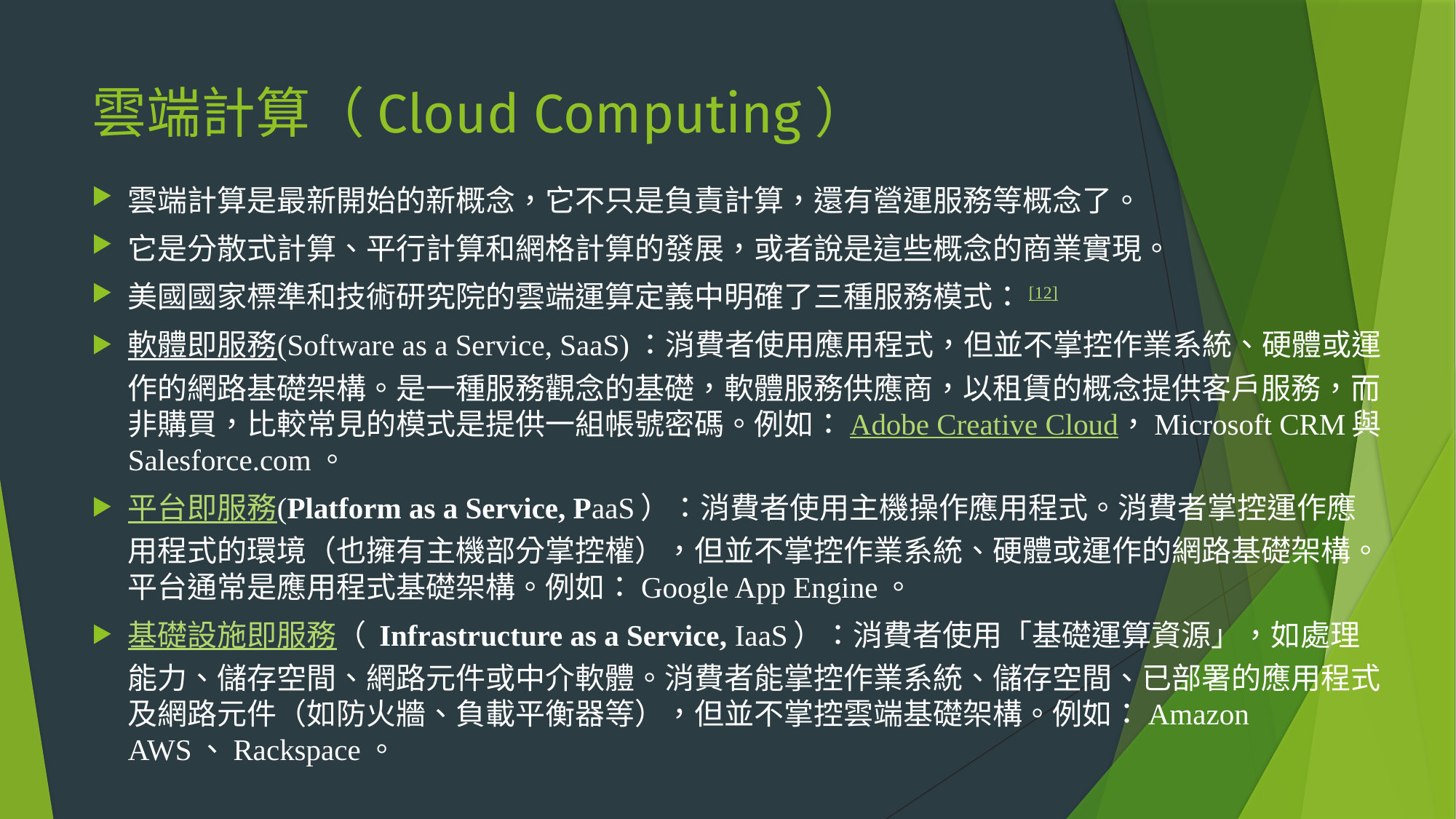

# 雲端計算（Cloud Computing）
雲端計算是最新開始的新概念，它不只是負責計算，還有營運服務等概念了。
它是分散式計算、平行計算和網格計算的發展，或者說是這些概念的商業實現。
美國國家標準和技術研究院的雲端運算定義中明確了三種服務模式：[12]
軟體即服務(Software as a Service, SaaS)：消費者使用應用程式，但並不掌控作業系統、硬體或運作的網路基礎架構。是一種服務觀念的基礎，軟體服務供應商，以租賃的概念提供客戶服務，而非購買，比較常見的模式是提供一組帳號密碼。例如：Adobe Creative Cloud，Microsoft CRM與Salesforce.com。
平台即服務(Platform as a Service, PaaS）：消費者使用主機操作應用程式。消費者掌控運作應用程式的環境（也擁有主機部分掌控權），但並不掌控作業系統、硬體或運作的網路基礎架構。平台通常是應用程式基礎架構。例如：Google App Engine。
基礎設施即服務（ Infrastructure as a Service, IaaS）：消費者使用「基礎運算資源」，如處理能力、儲存空間、網路元件或中介軟體。消費者能掌控作業系統、儲存空間、已部署的應用程式及網路元件（如防火牆、負載平衡器等），但並不掌控雲端基礎架構。例如：Amazon AWS、Rackspace。